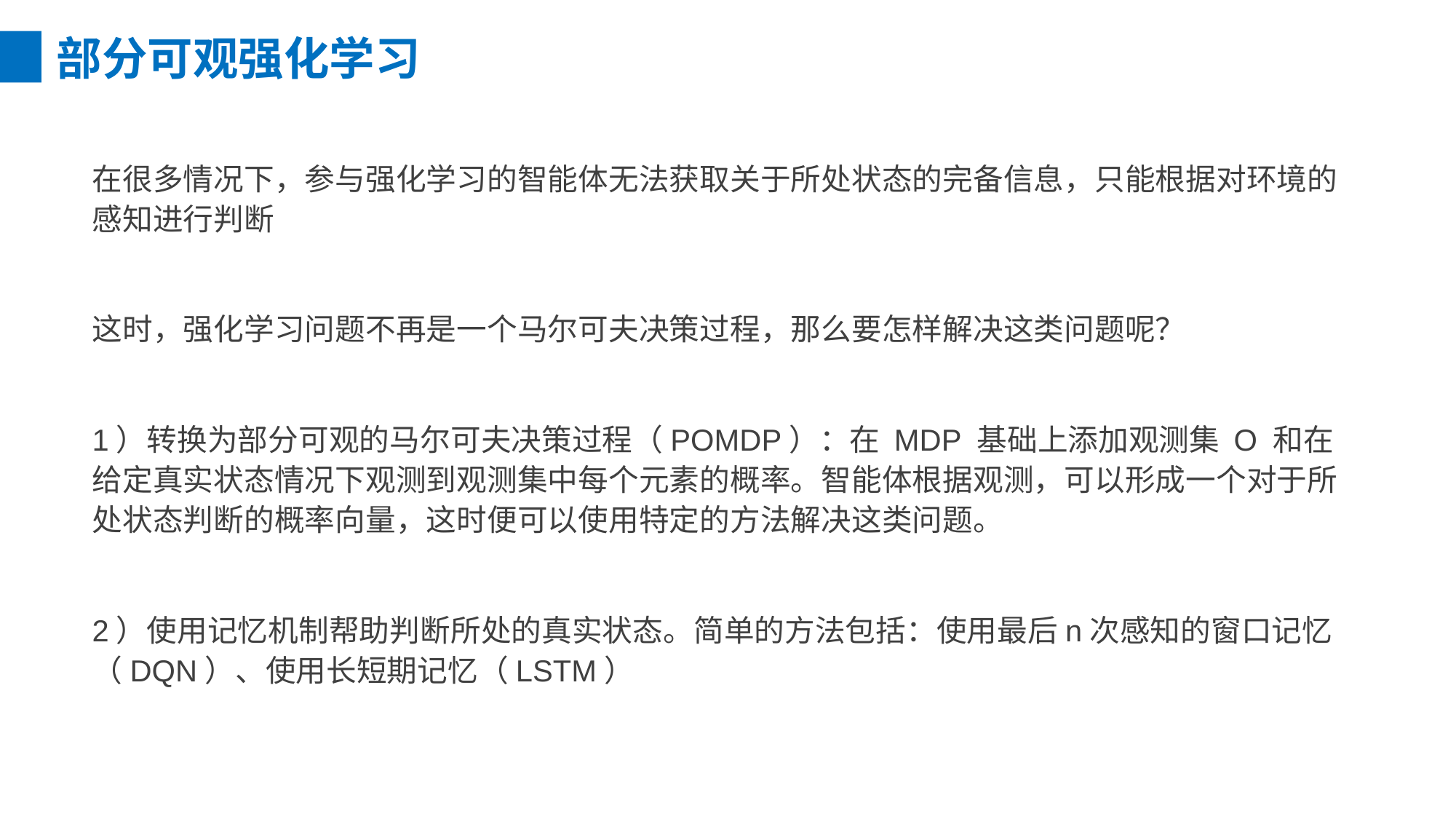

部分可观强化学习
在很多情况下，参与强化学习的智能体无法获取关于所处状态的完备信息，只能根据对环境的感知进行判断

这时，强化学习问题不再是一个马尔可夫决策过程，那么要怎样解决这类问题呢？

1）转换为部分可观的马尔可夫决策过程（POMDP）：在 MDP 基础上添加观测集 O 和在给定真实状态情况下观测到观测集中每个元素的概率。智能体根据观测，可以形成一个对于所处状态判断的概率向量，这时便可以使用特定的方法解决这类问题。

2）使用记忆机制帮助判断所处的真实状态。简单的方法包括：使用最后n次感知的窗口记忆（DQN）、使用长短期记忆（LSTM）